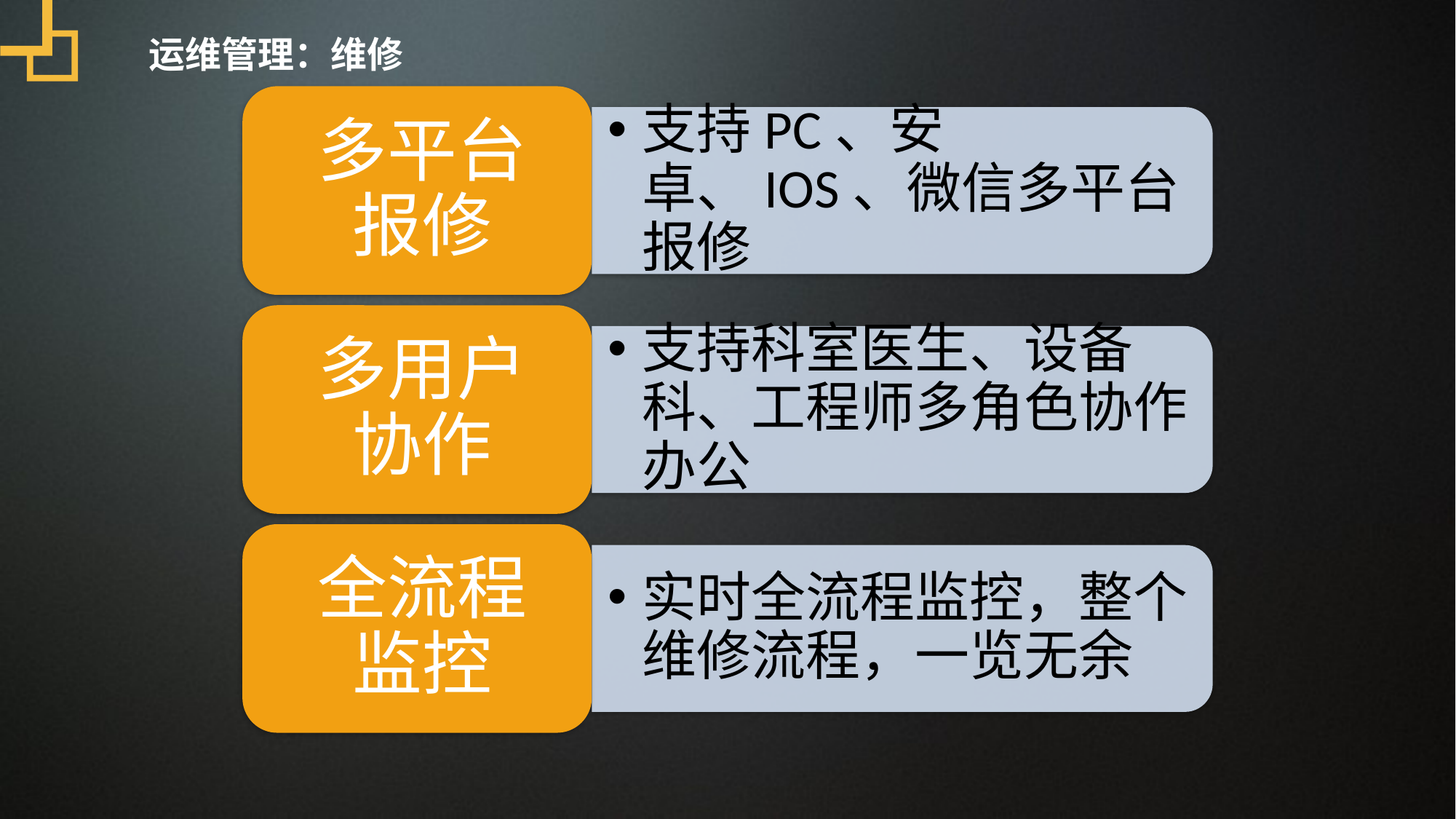

运维管理：维修
支持PC、安卓、IOS、微信多平台报修
多平台报修
支持科室医生、设备科、工程师多角色协作办公
多用户协作
实时全流程监控，整个维修流程，一览无余
全流程监控